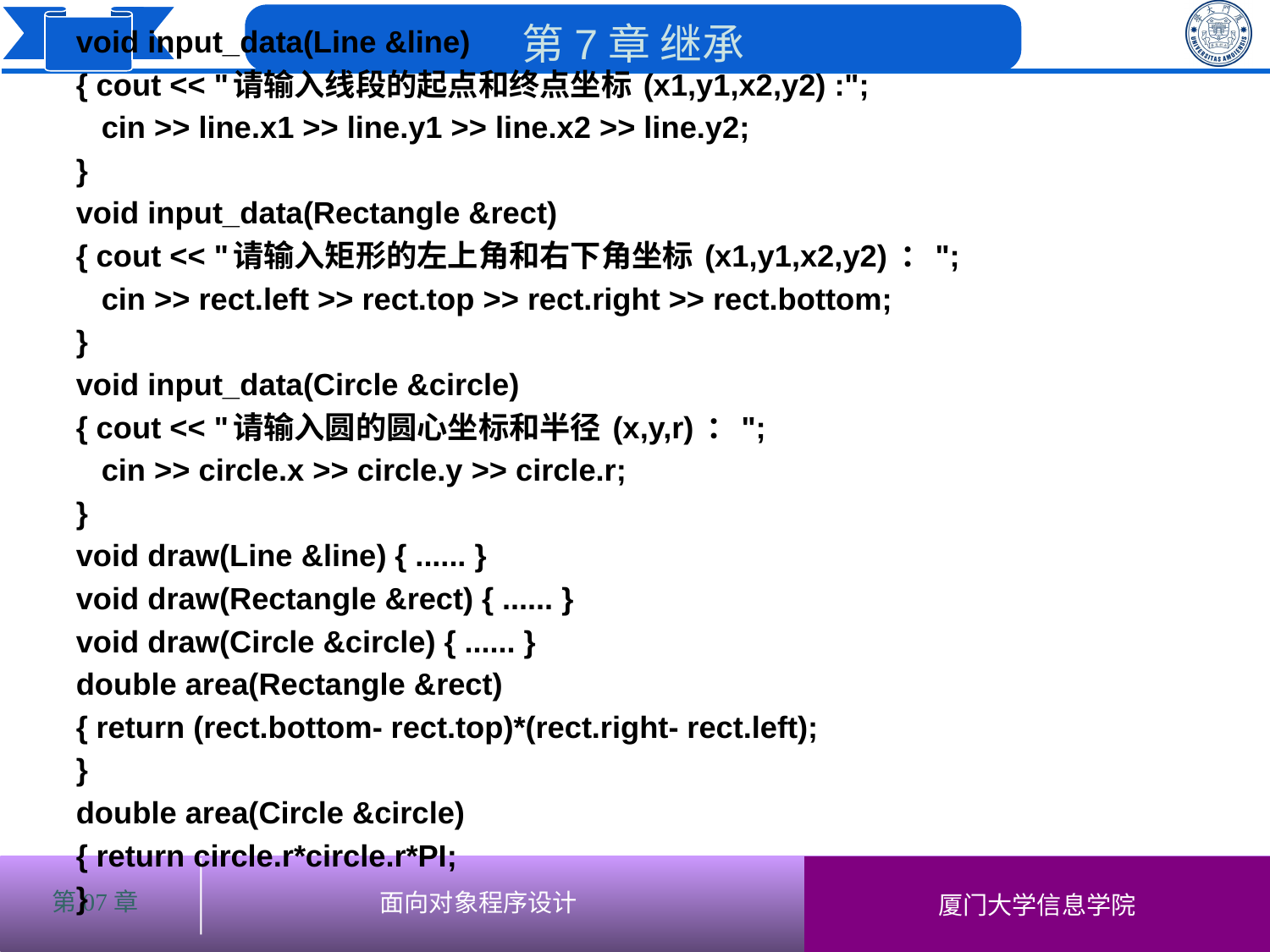

void input_data(Line &line)
{ cout << "请输入线段的起点和终点坐标 (x1,y1,x2,y2) :";
   cin >> line.x1 >> line.y1 >> line.x2 >> line.y2;
}
void input_data(Rectangle &rect)
{ cout << "请输入矩形的左上角和右下角坐标 (x1,y1,x2,y2) ：";
   cin >> rect.left >> rect.top >> rect.right >> rect.bottom;
}
void input_data(Circle &circle)
{ cout << "请输入圆的圆心坐标和半径 (x,y,r) ：";
   cin >> circle.x >> circle.y >> circle.r;
}
void draw(Line &line) { ...... }
void draw(Rectangle &rect) { ...... }
void draw(Circle &circle) { ...... }
double area(Rectangle &rect)
{ return (rect.bottom- rect.top)*(rect.right- rect.left);
}
double area(Circle &circle)
{ return circle.r*circle.r*PI;
}